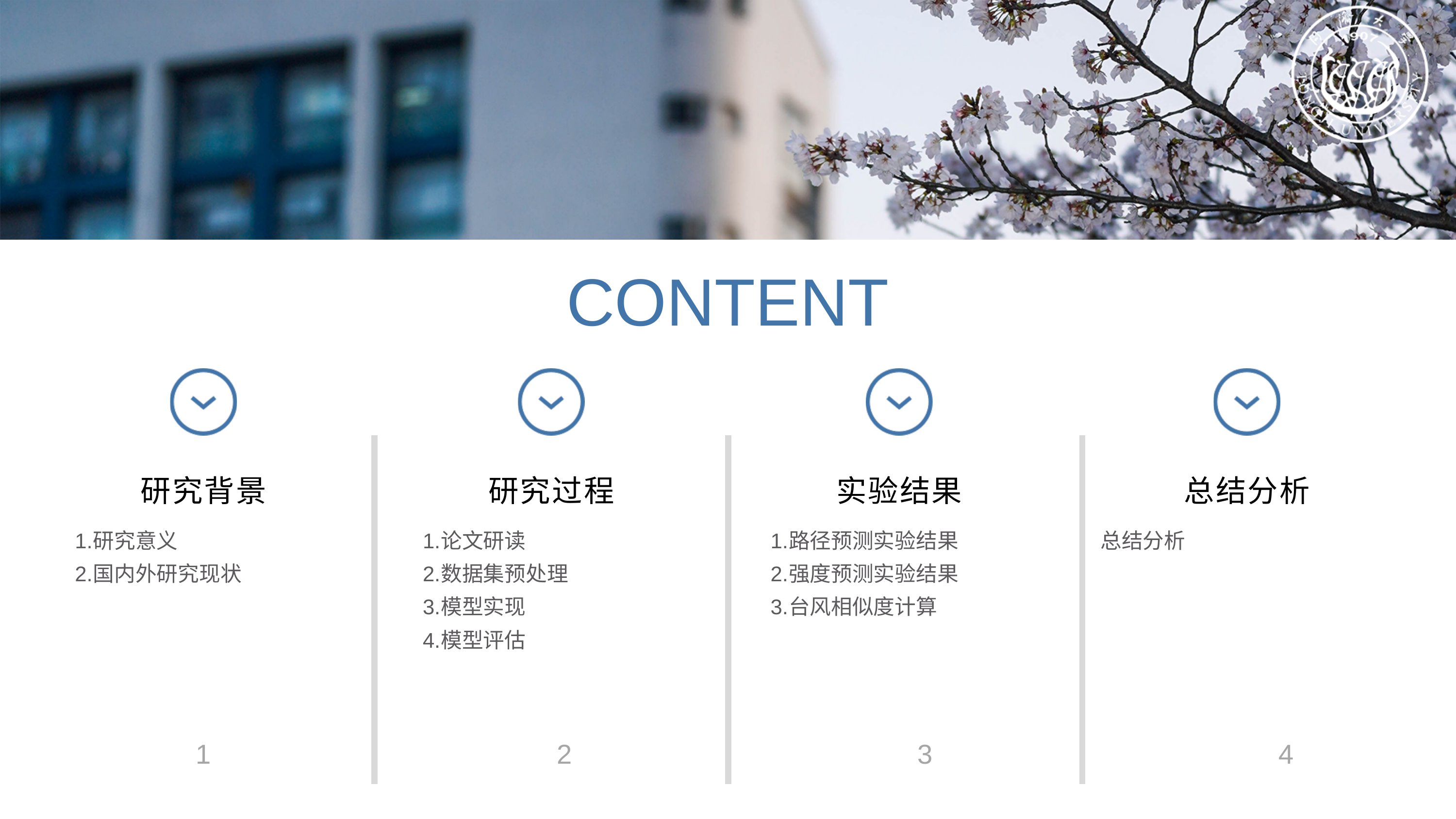

CONTENT

研究背景
研究过程
实验结果
总结分析
研究意义
国内外研究现状
论文研读
数据集预处理
模型实现
模型评估
路径预测实验结果
强度预测实验结果
台风相似度计算
总结分析
1
2
3
4